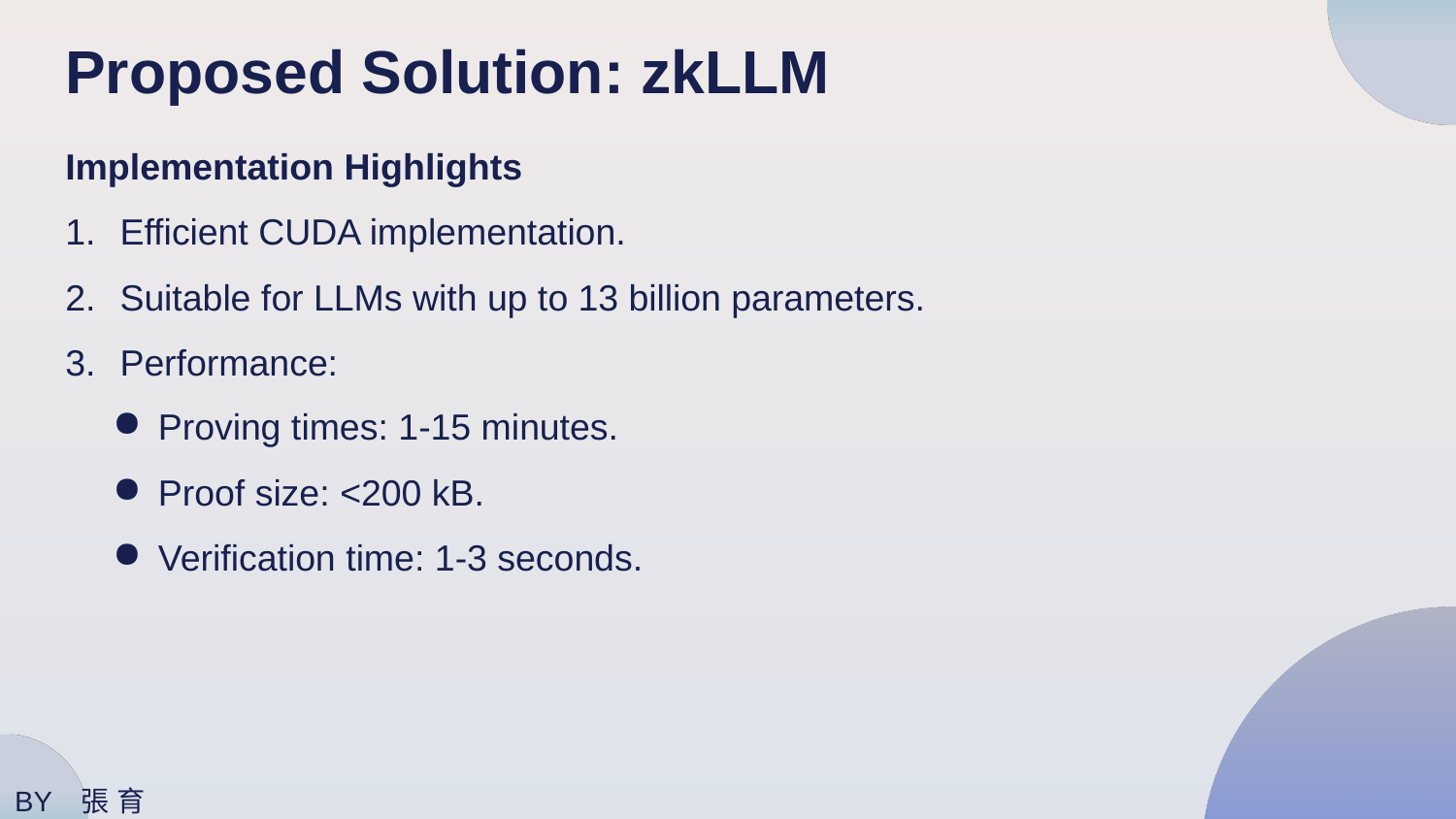

Proposed Solution: zkLLM
Implementation Highlights
Efficient CUDA implementation.
Suitable for LLMs with up to 13 billion parameters.
Performance:
Proving times: 1-15 minutes.
Proof size: <200 kB.
Verification time: 1-3 seconds.
BY 張育丞